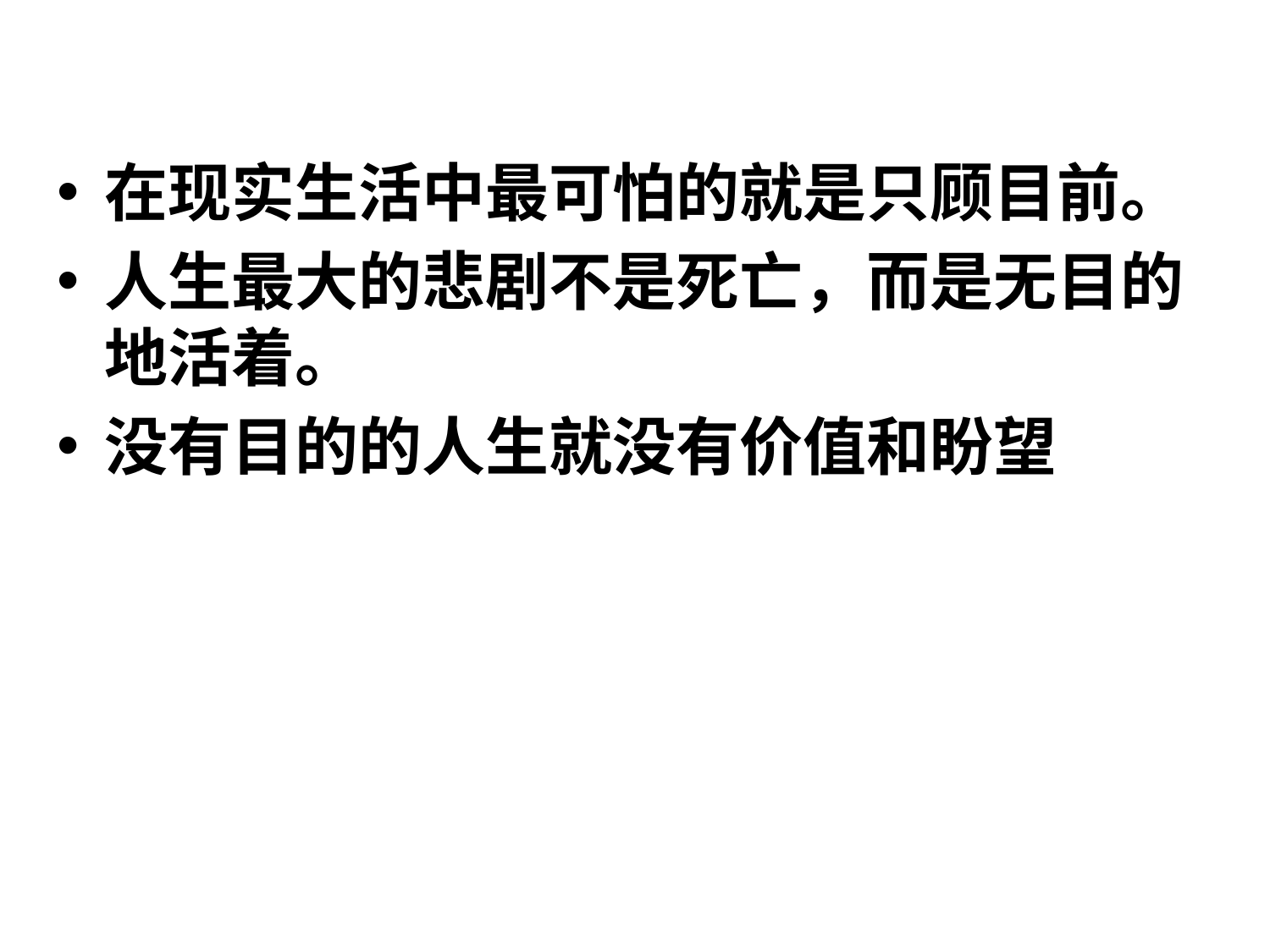

#
在现实生活中最可怕的就是只顾目前。
人生最大的悲剧不是死亡，而是无目的地活着。
没有目的的人生就没有价值和盼望